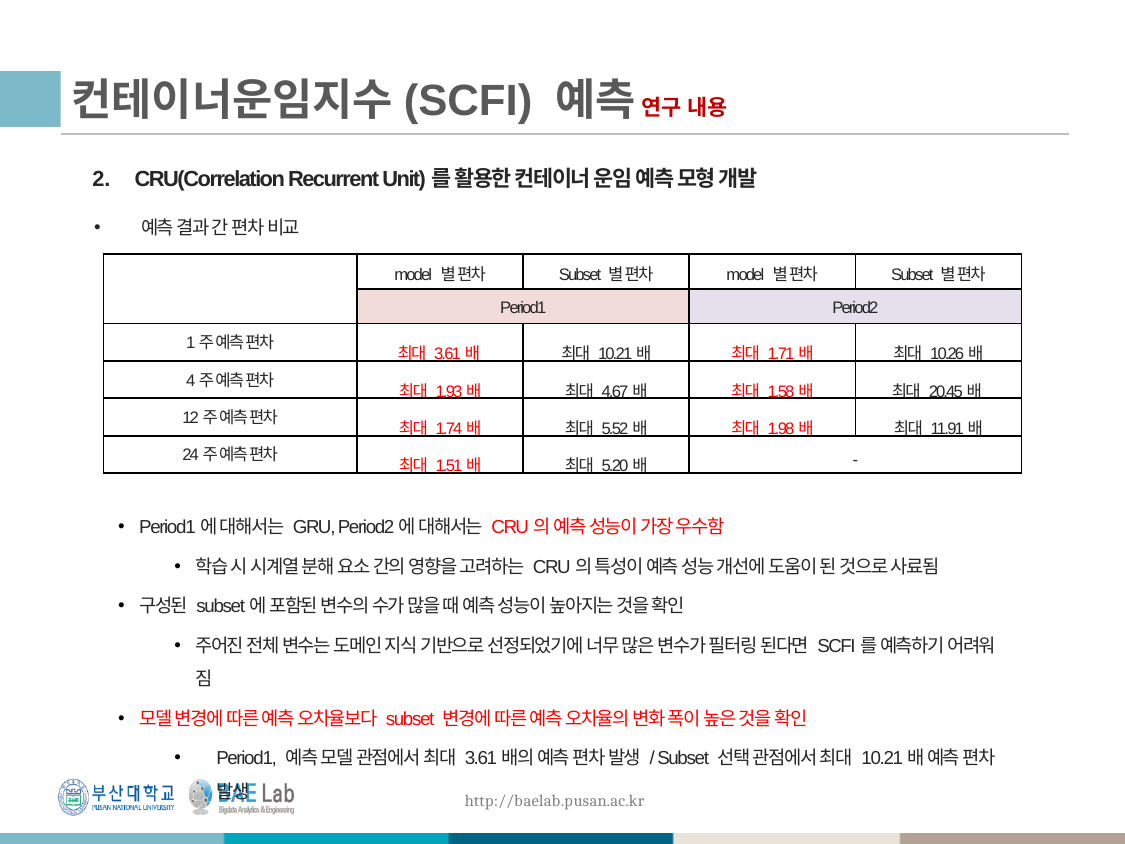

# 컨테이너운임지수(SCFI) 예측 연구 내용
CRU(Correlation Recurrent Unit)를 활용한 컨테이너 운임 예측 모형 개발
예측 결과 간 편차 비교
|  | model 별 편차 | Subset 별 편차 | model 별 편차 | Subset 별 편차 |
| --- | --- | --- | --- | --- |
|  | Period1 |  | Period2 |  |
| 1주 예측 편차 | 최대 3.61배 | 최대 10.21배 | 최대 1.71배 | 최대 10.26배 |
| 4주 예측 편차 | 최대 1.93배 | 최대 4.67배 | 최대 1.58배 | 최대 20.45배 |
| 12주 예측 편차 | 최대 1.74배 | 최대 5.52배 | 최대 1.98배 | 최대 11.91배 |
| 24주 예측 편차 | 최대 1.51배 | 최대 5.20배 | - |  |
Period1에 대해서는 GRU, Period2에 대해서는 CRU의 예측 성능이 가장 우수함
학습 시 시계열 분해 요소 간의 영향을 고려하는 CRU의 특성이 예측 성능 개선에 도움이 된 것으로 사료됨
구성된 subset에 포함된 변수의 수가 많을 때 예측 성능이 높아지는 것을 확인
주어진 전체 변수는 도메인 지식 기반으로 선정되었기에 너무 많은 변수가 필터링 된다면 SCFI를 예측하기 어려워 짐
모델 변경에 따른 예측 오차율보다 subset 변경에 따른 예측 오차율의 변화 폭이 높은 것을 확인
Period1, 예측 모델 관점에서 최대 3.61배의 예측 편차 발생 / Subset 선택 관점에서 최대 10.21배 예측 편차 발생